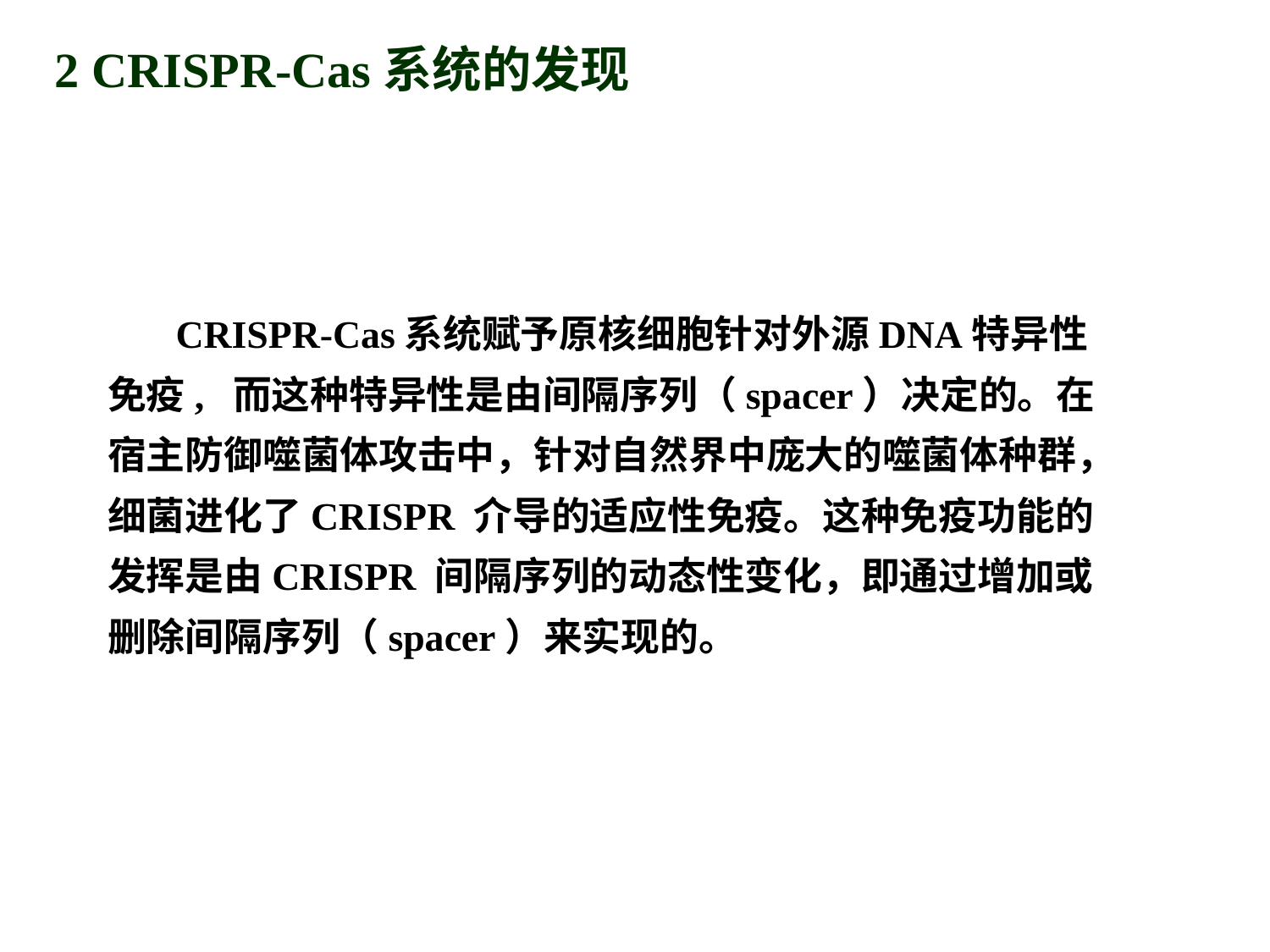

2 CRISPR-Cas系统的发现
       CRISPR-Cas系统赋予原核细胞针对外源DNA特异性免疫,  而这种特异性是由间隔序列（spacer）决定的。在宿主防御噬菌体攻击中，针对自然界中庞大的噬菌体种群，细菌进化了CRISPR 介导的适应性免疫。这种免疫功能的发挥是由CRISPR 间隔序列的动态性变化，即通过增加或删除间隔序列（spacer）来实现的。